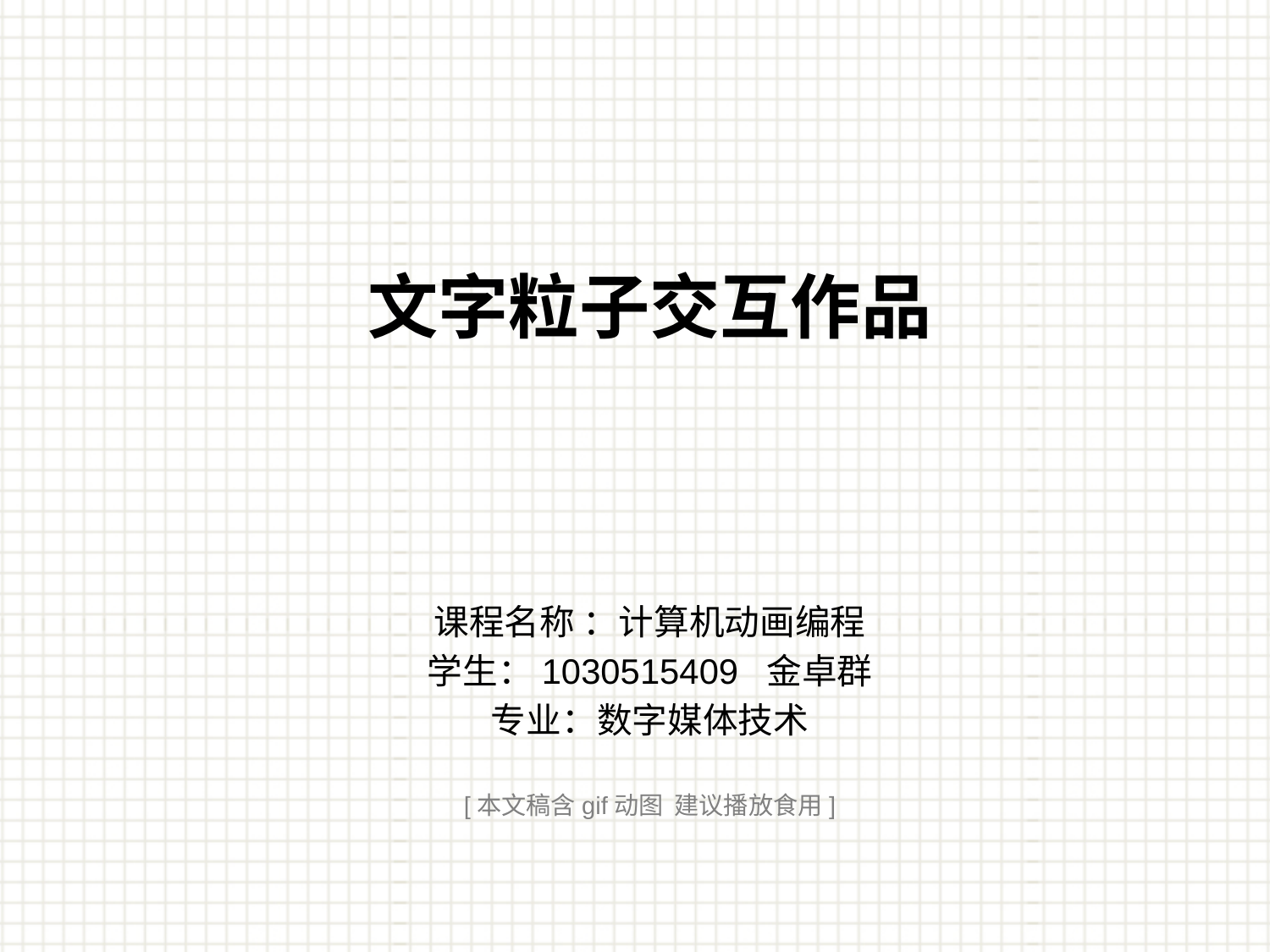

文字粒子交互作品

课程名称 ：计算机动画编程
学生：1030515409  金卓群
专业：数字媒体技术

[本文稿含gif动图  建议播放食用]